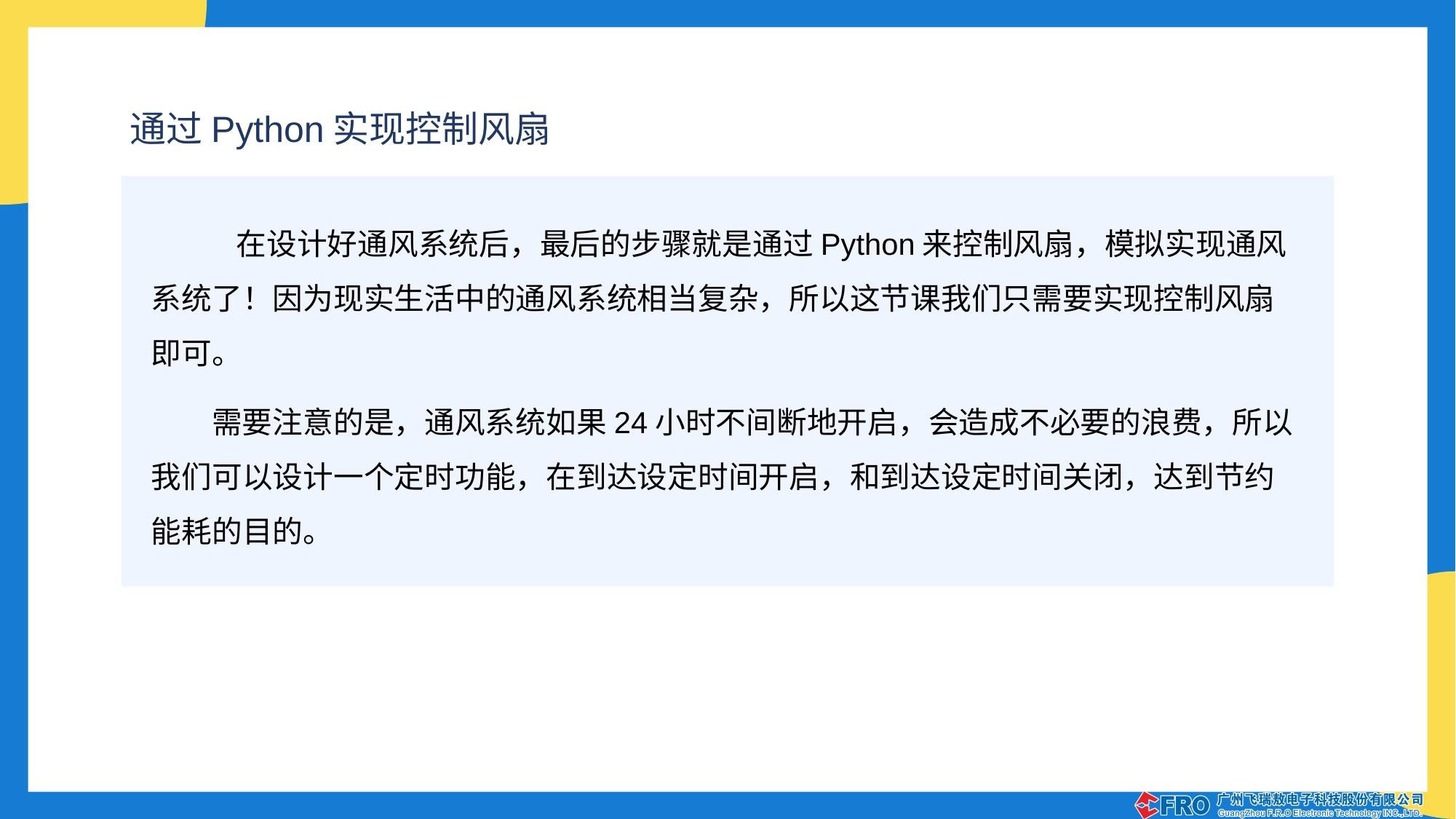

通过Python实现控制风扇
在设计好通风系统后，最后的步骤就是通过Python来控制风扇，模拟实现通风系统了！因为现实生活中的通风系统相当复杂，所以这节课我们只需要实现控制风扇即可。
需要注意的是，通风系统如果24小时不间断地开启，会造成不必要的浪费，所以我们可以设计一个定时功能，在到达设定时间开启，和到达设定时间关闭，达到节约能耗的目的。